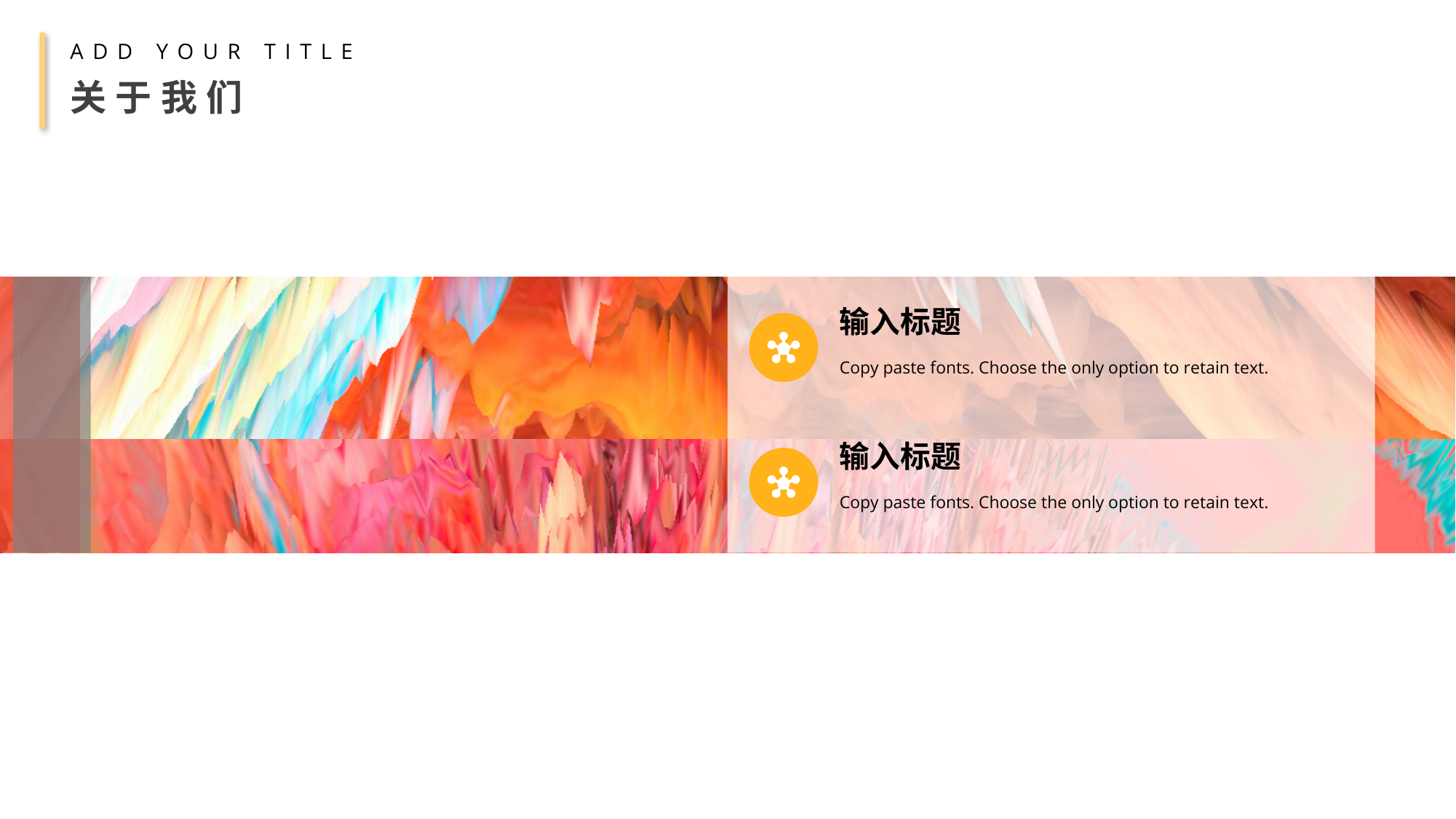

ADD YOUR TITLE
关于我们

输入标题
Copy paste fonts. Choose the only option to retain text.

输入标题
Copy paste fonts. Choose the only option to retain text.